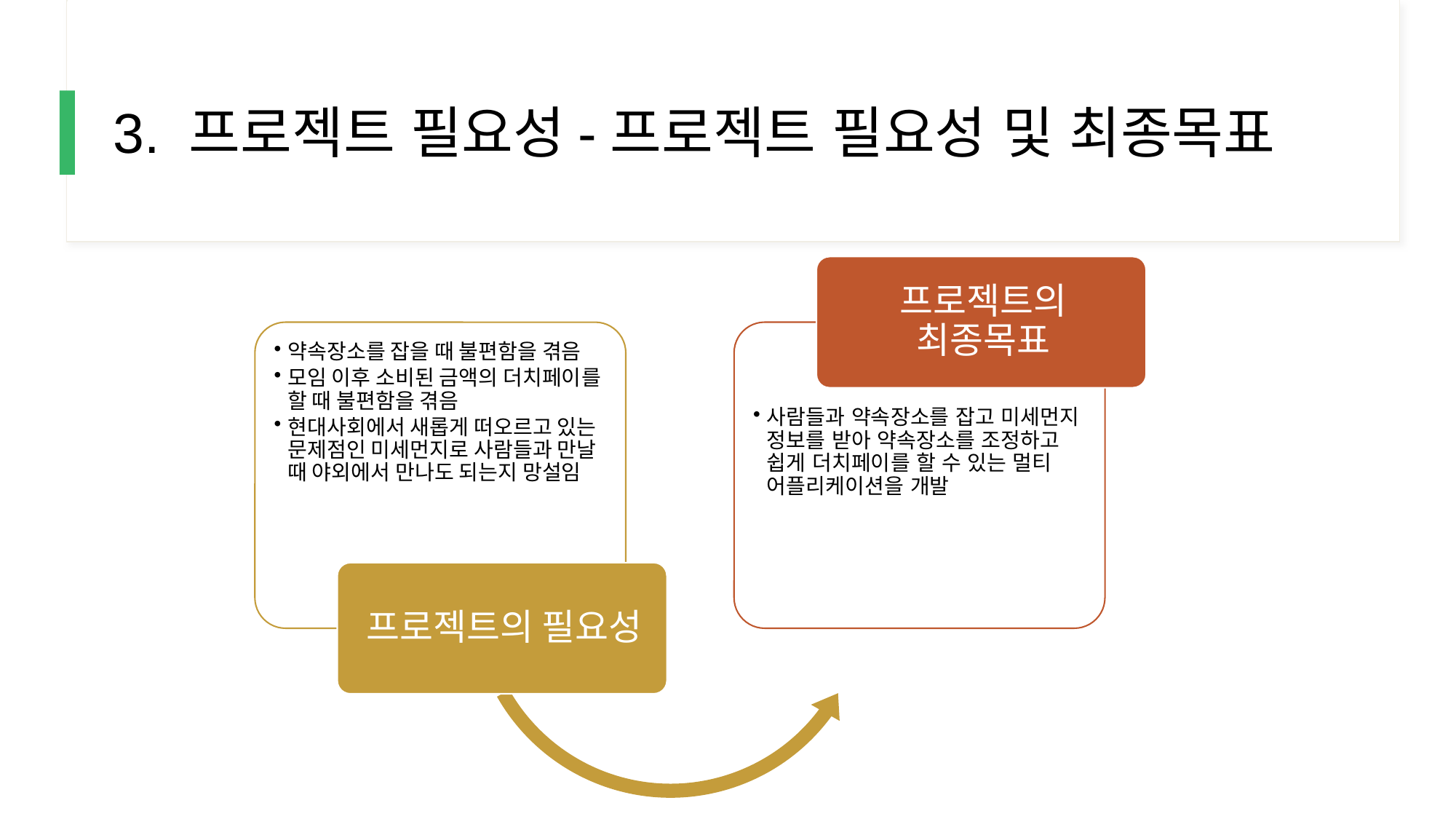

# 3. 프로젝트 필요성-프로젝트 필요성 및 최종목표

약속장소를 잡을 때 불편함을 겪음
모임 이후 소비된 금액의 더치페이를 할 때 불편함을 겪음
현대사회에서 새롭게 떠오르고 있는 문제점인 미세먼지로 사람들과 만날 때 야외에서 만나도 되는지 망설임
프로젝트의 필요성
사람들과 약속장소를 잡고 미세먼지 정보를 받아 약속장소를 조정하고 쉽게 더치페이를 할 수 있는 멀티 어플리케이션을 개발
프로젝트의 최종목표